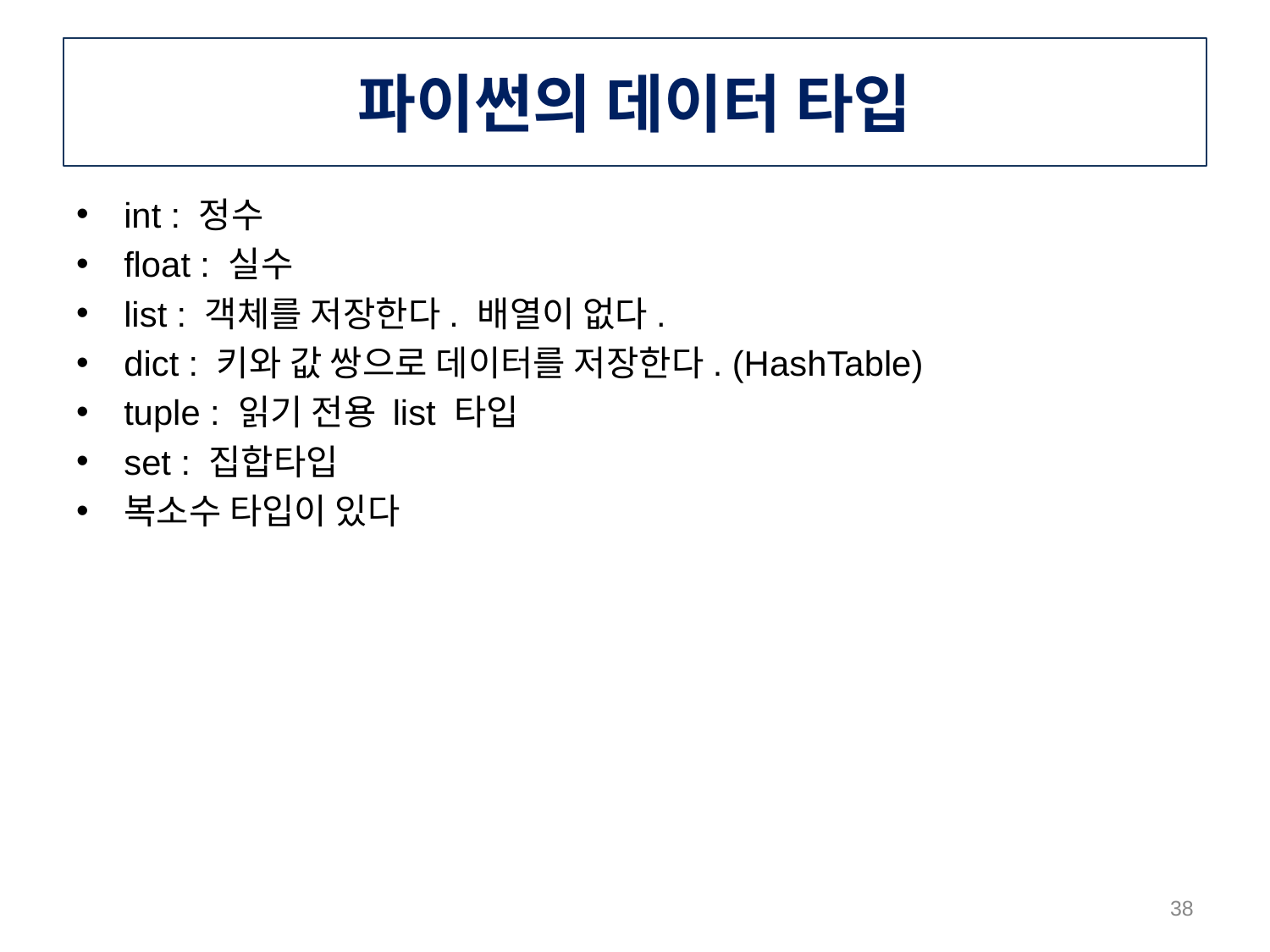

# 파이썬의 데이터 타입
int : 정수
float : 실수
list : 객체를 저장한다. 배열이 없다.
dict : 키와 값 쌍으로 데이터를 저장한다. (HashTable)
tuple : 읽기 전용 list 타입
set : 집합타입
복소수 타입이 있다

38